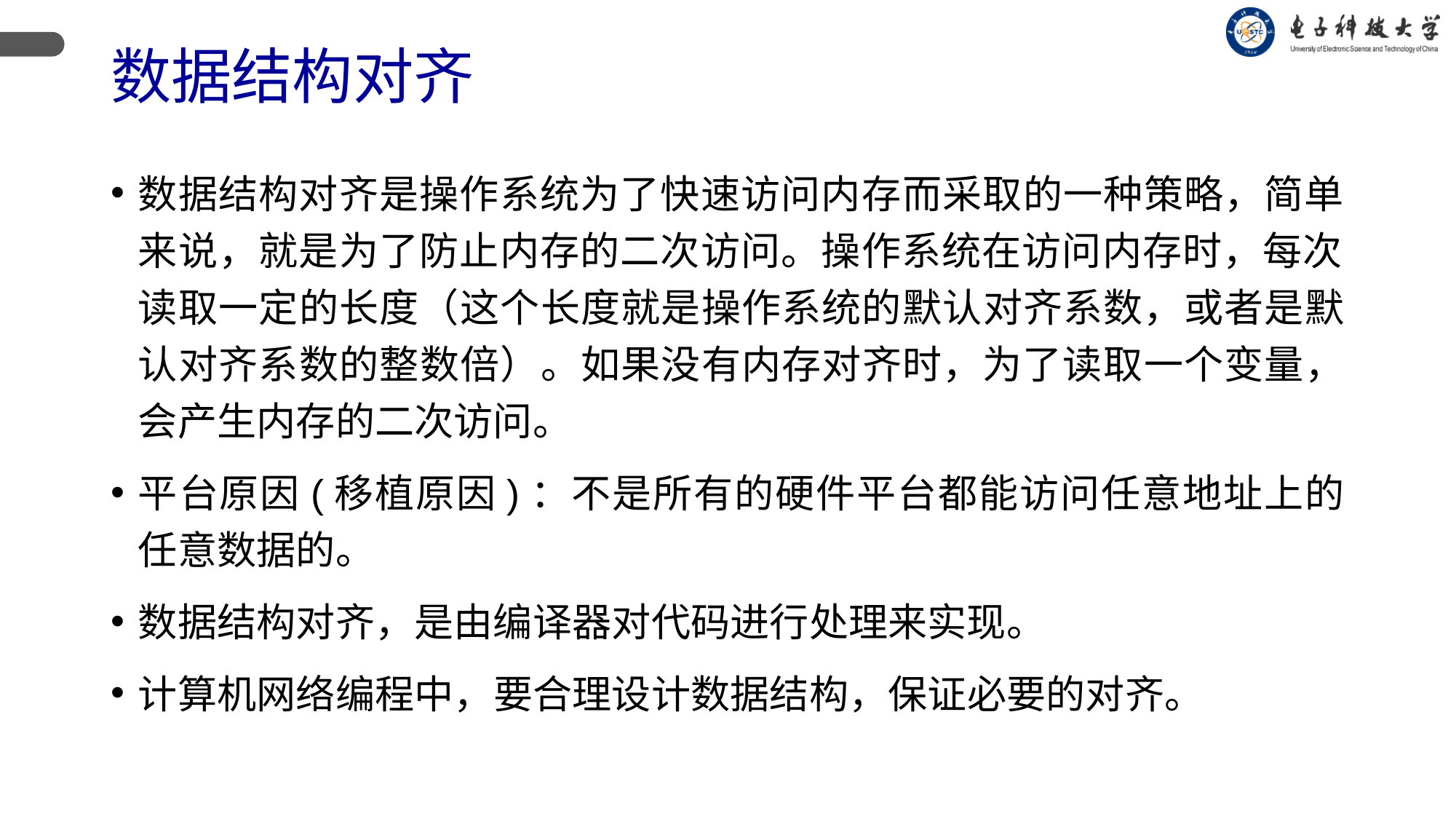

# 数据结构对齐
数据结构对齐是操作系统为了快速访问内存⽽采取的⼀种策略，简单来说，就是为了防止内存的⼆次访问。操作系统在访问内存时，每次读取⼀定的长度（这个长度就是操作系统的默认对齐系数，或者是默认对齐系数的整数倍）。如果没有内存对齐时，为了读取⼀个变量，会产⽣内存的⼆次访问。
平台原因(移植原因)：不是所有的硬件平台都能访问任意地址上的任意数据的。
数据结构对齐，是由编译器对代码进行处理来实现。
计算机网络编程中，要合理设计数据结构，保证必要的对齐。